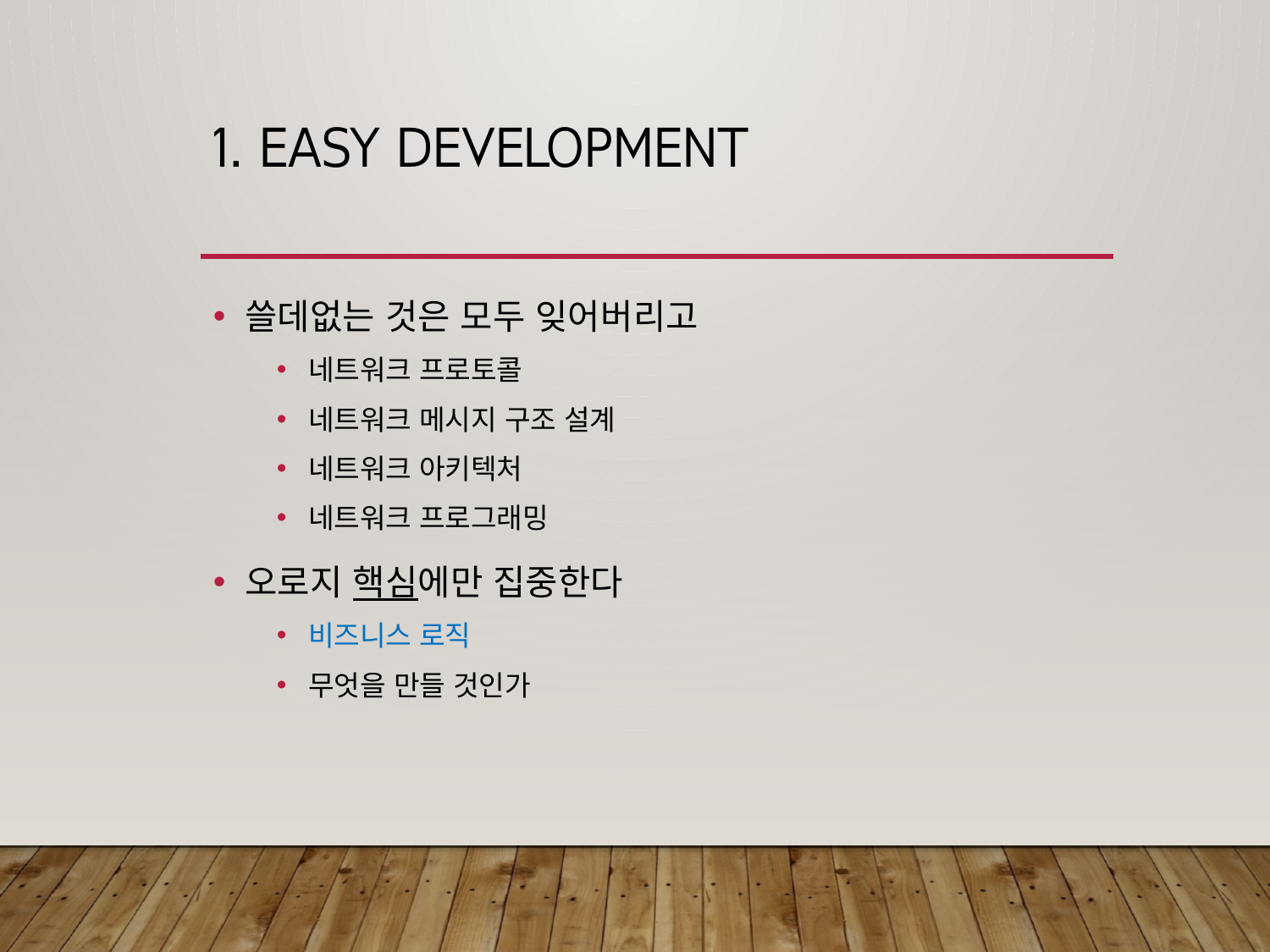

# 1. Easy Development
쓸데없는 것은 모두 잊어버리고
네트워크 프로토콜
네트워크 메시지 구조 설계
네트워크 아키텍처
네트워크 프로그래밍
오로지 핵심에만 집중한다
비즈니스 로직
무엇을 만들 것인가